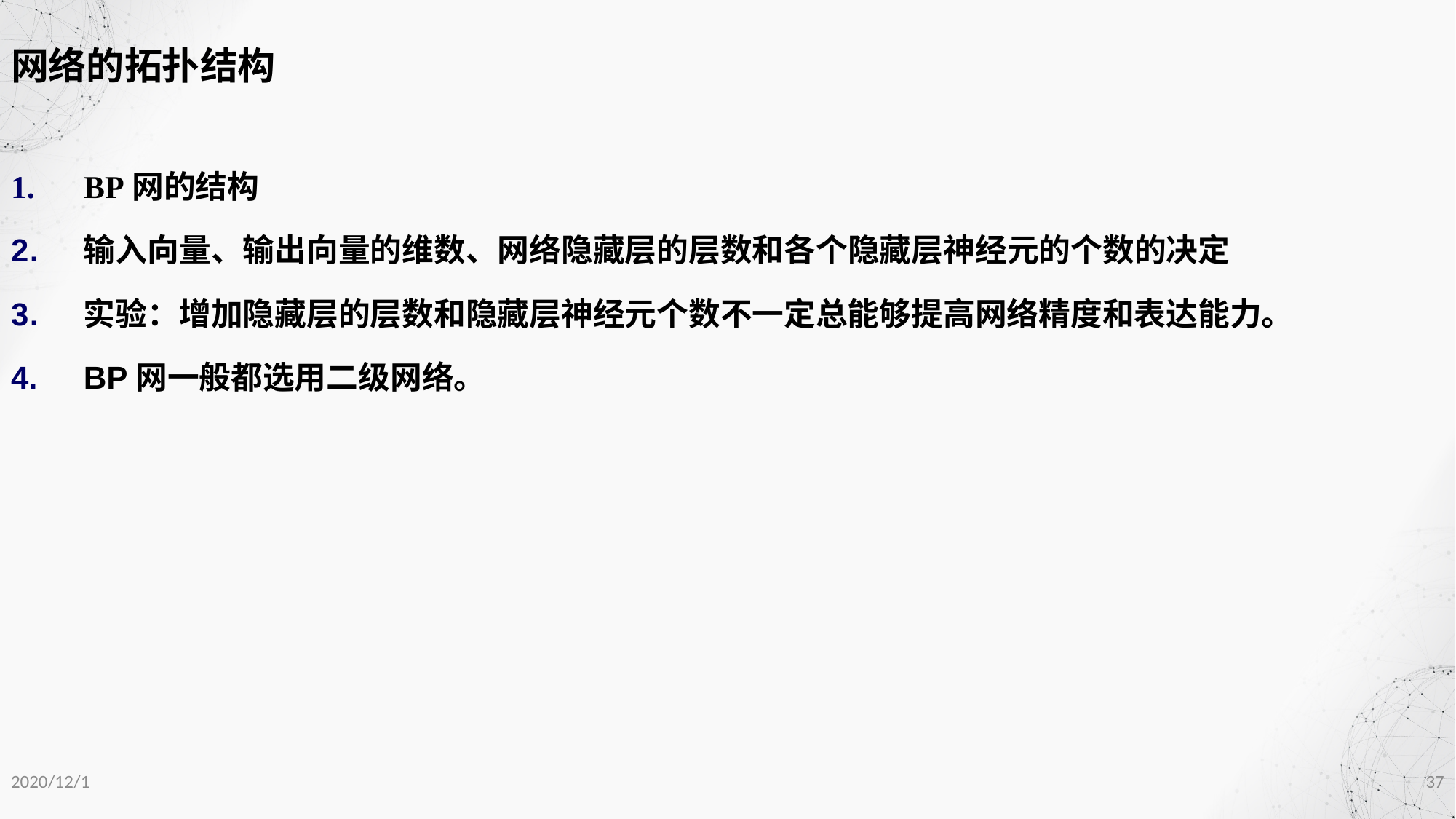

网络的拓扑结构
BP网的结构
输入向量、输出向量的维数、网络隐藏层的层数和各个隐藏层神经元的个数的决定
实验：增加隐藏层的层数和隐藏层神经元个数不一定总能够提高网络精度和表达能力。
BP网一般都选用二级网络。
2020/12/1
37